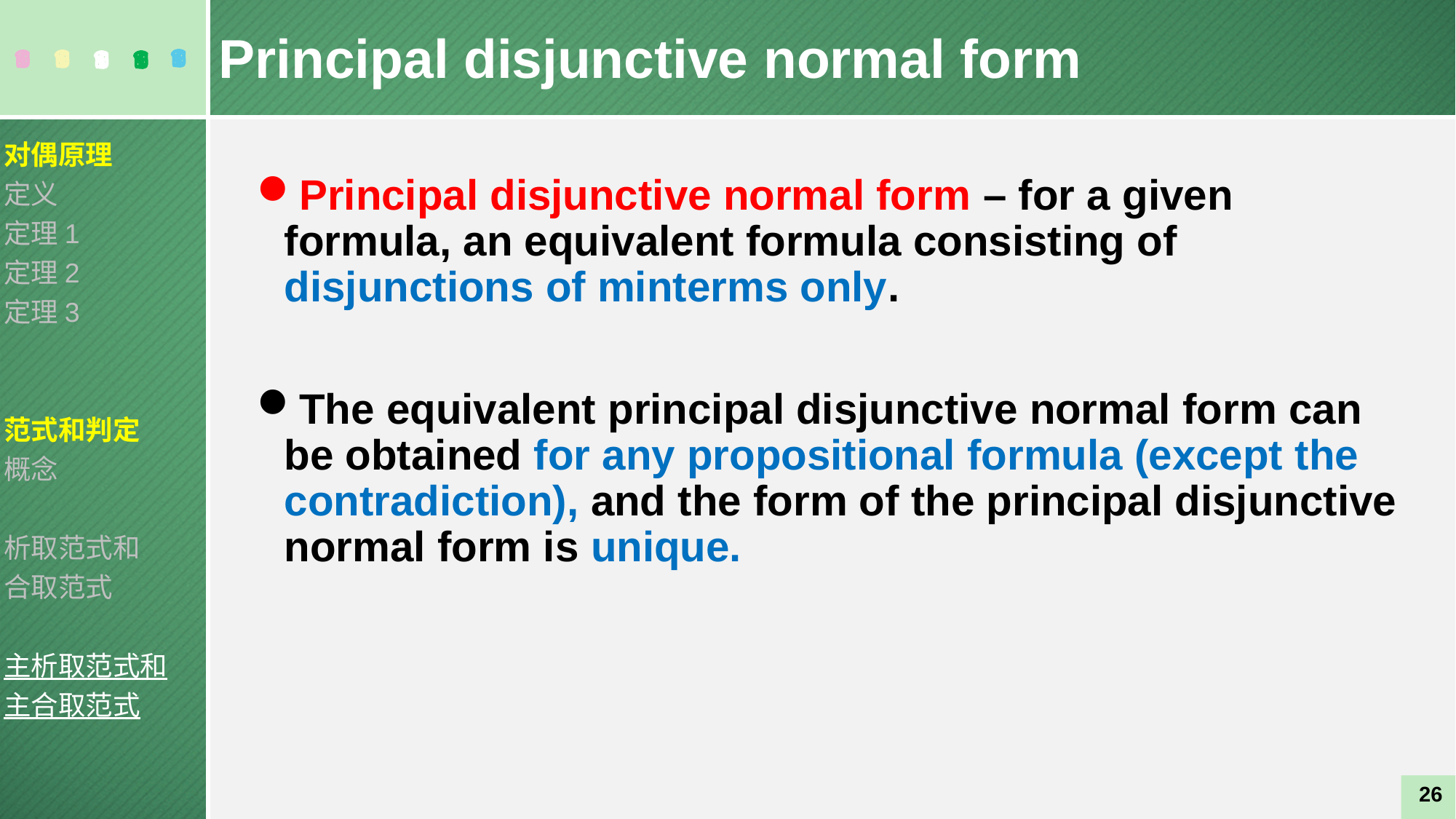

Principal disjunctive normal form

对偶原理
定义
定理1
定理2
定理3

范式和判定
概念

析取范式和
合取范式

主析取范式和
主合取范式

Principal disjunctive normal form – for a given formula, an equivalent formula consisting of disjunctions of minterms only.

The equivalent principal disjunctive normal form can be obtained for any propositional formula (except the contradiction), and the form of the principal disjunctive normal form is unique.
26